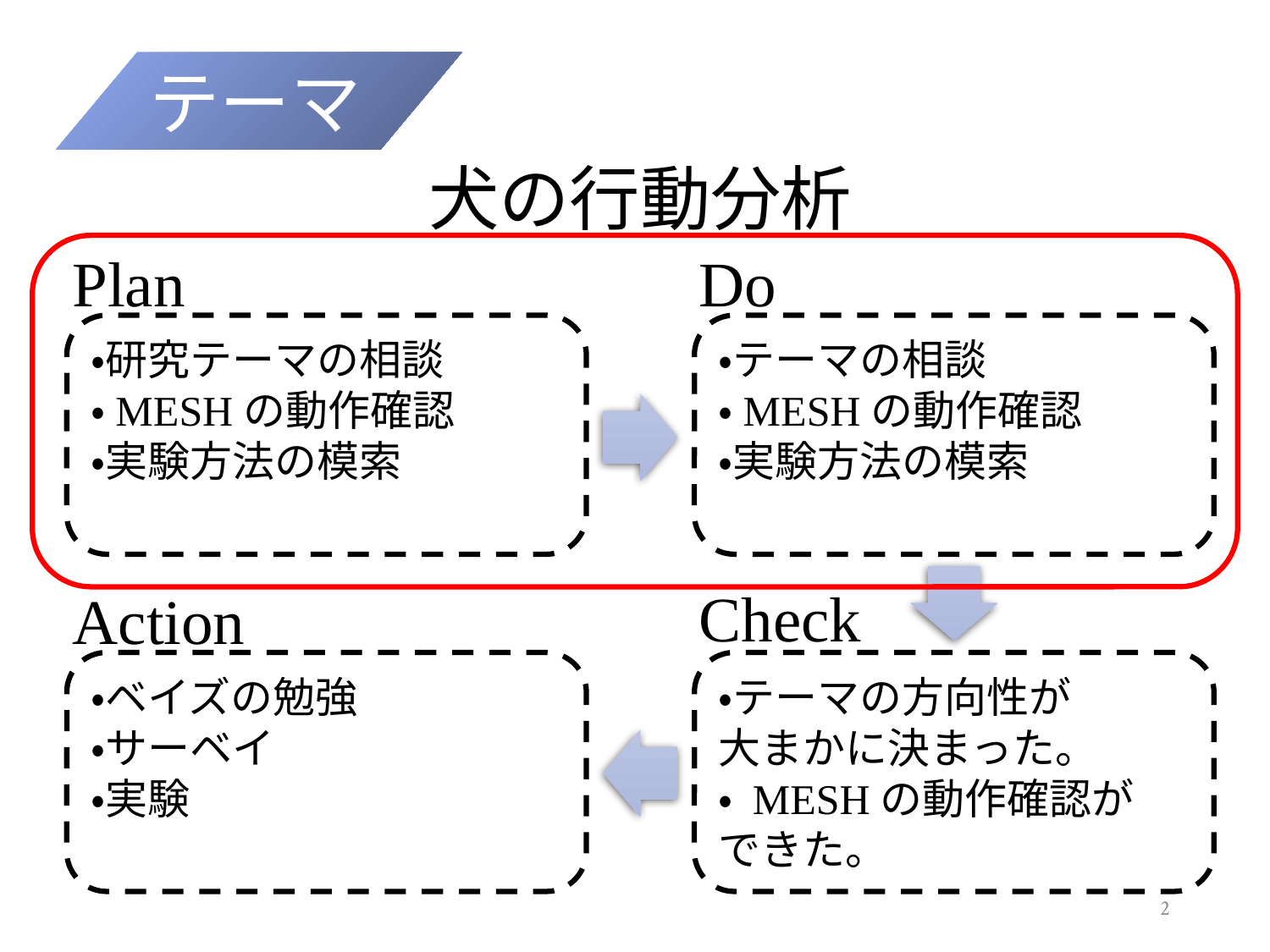

テーマ
犬の行動分析
Do
・テーマの相談
・MESHの動作確認
・実験方法の模索

Plan
・研究テーマの相談
・MESHの動作確認
・実験方法の模索

Check
・テーマの方向性が
大まかに決まった。
・ MESHの動作確認が
できた。
Action
・ベイズの勉強
・サーベイ
・実験

2